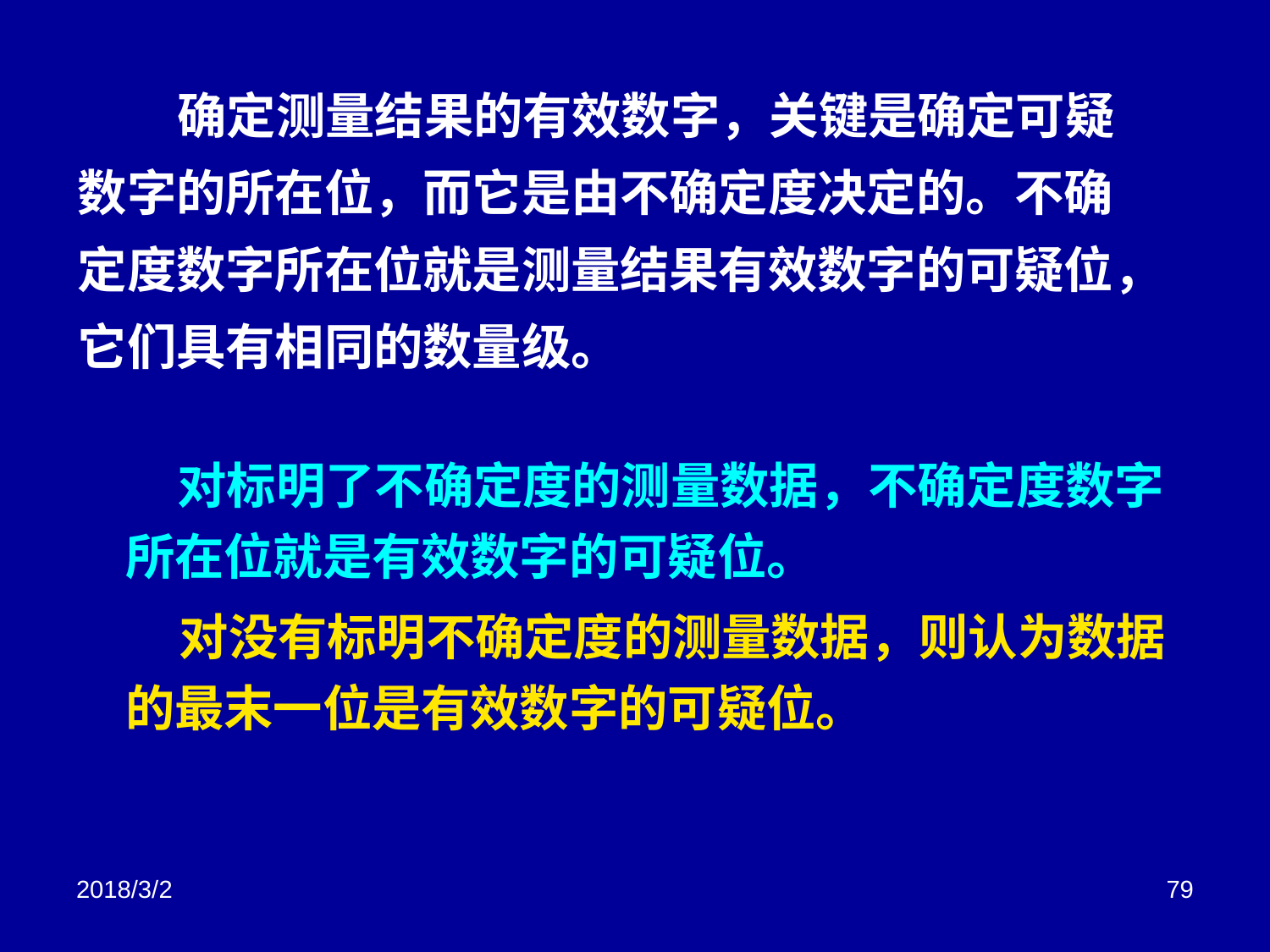

# 确定测量结果的有效数字，关键是确定可疑数字的所在位，而它是由不确定度决定的。不确定度数字所在位就是测量结果有效数字的可疑位，它们具有相同的数量级。
        对标明了不确定度的测量数据，不确定度数字所在位就是有效数字的可疑位。
        对没有标明不确定度的测量数据，则认为数据的最末一位是有效数字的可疑位。
2018/3/2
79